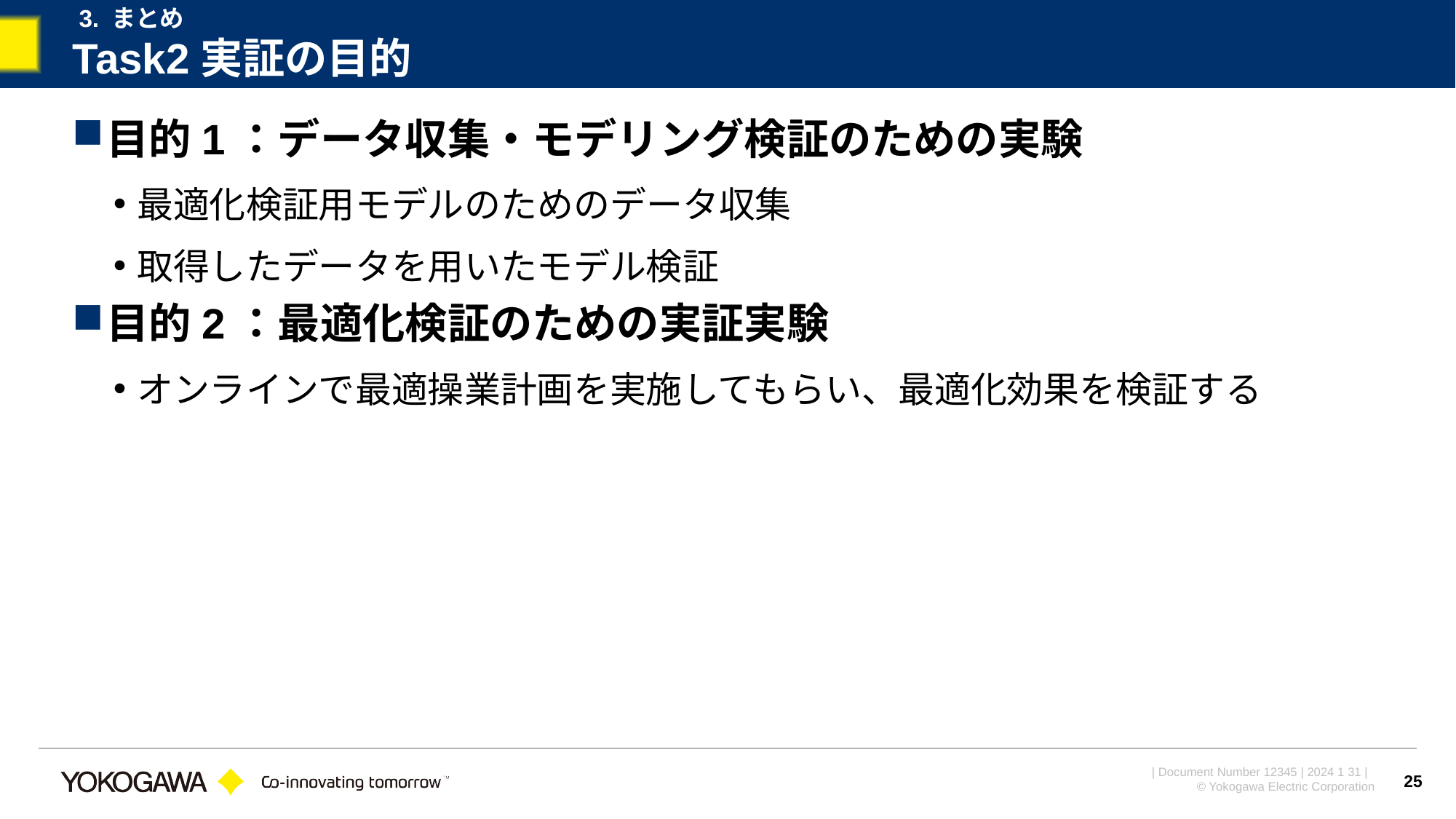

3. まとめ
# Task2実証の目的
目的1：データ収集・モデリング検証のための実験
最適化検証用モデルのためのデータ収集
取得したデータを用いたモデル検証
目的2：最適化検証のための実証実験
オンラインで最適操業計画を実施してもらい、最適化効果を検証する

25